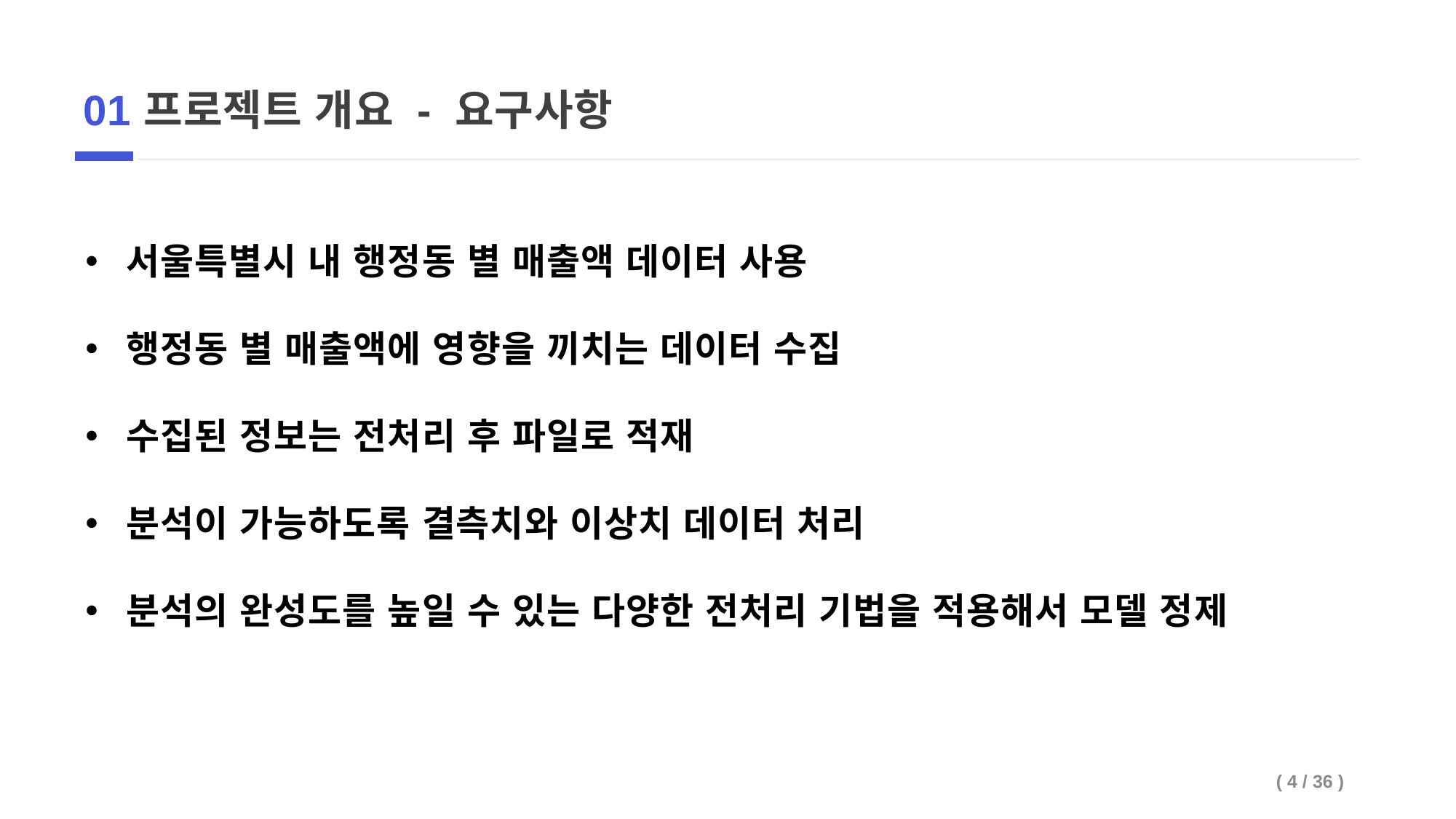

01
프로젝트 개요 - 요구사항

서울특별시 내 행정동 별 매출액 데이터 사용

행정동 별 매출액에 영향을 끼치는 데이터 수집

수집된 정보는 전처리 후 파일로 적재

분석이 가능하도록 결측치와 이상치 데이터 처리

분석의 완성도를 높일 수 있는 다양한 전처리 기법을 적용해서 모델 정제

( 4 / 36 )